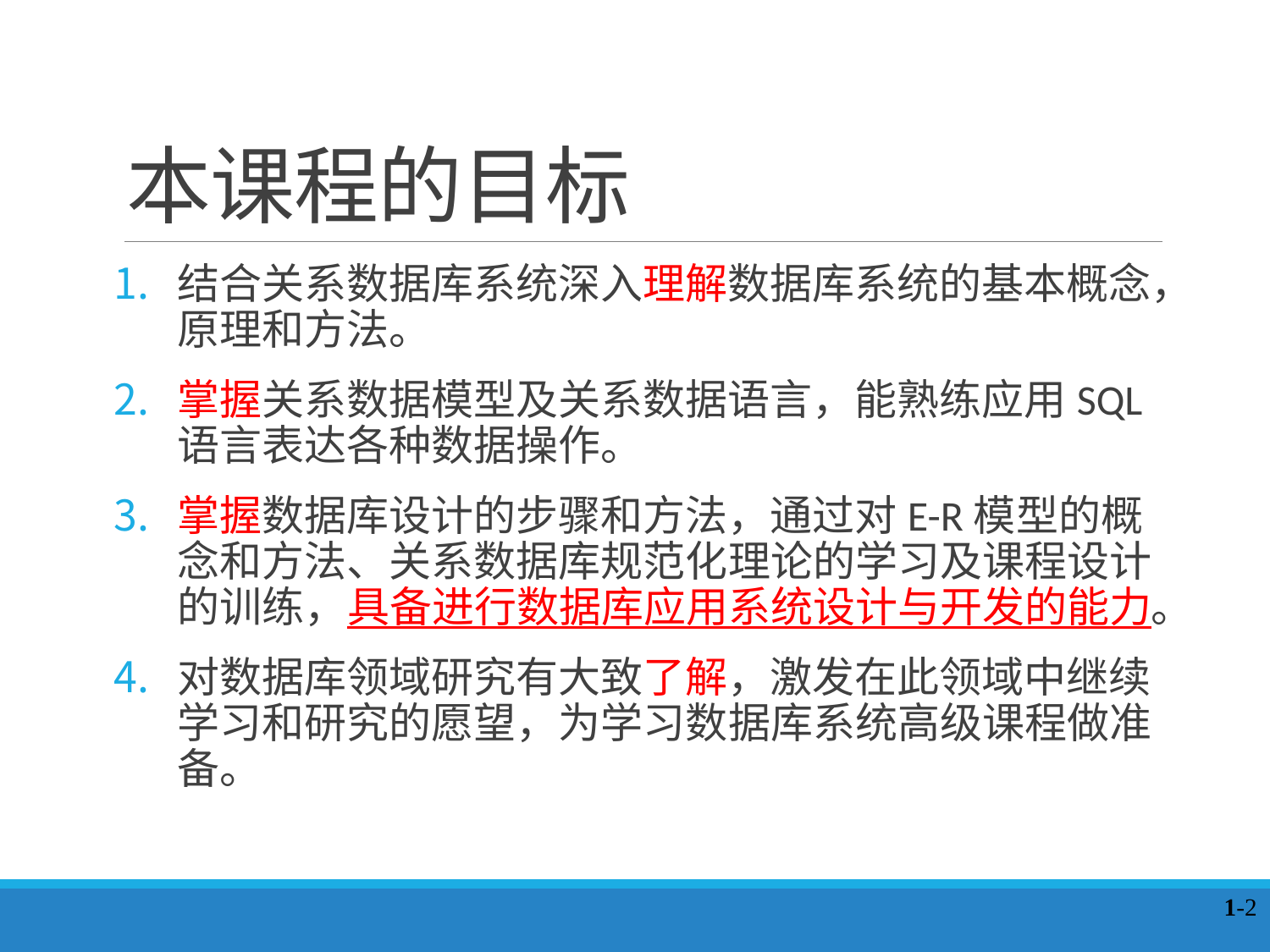

# 本课程的目标
结合关系数据库系统深入理解数据库系统的基本概念，原理和方法。
掌握关系数据模型及关系数据语言，能熟练应用SQL语言表达各种数据操作。
掌握数据库设计的步骤和方法，通过对E-R模型的概念和方法、关系数据库规范化理论的学习及课程设计的训练，具备进行数据库应用系统设计与开发的能力。
对数据库领域研究有大致了解，激发在此领域中继续学习和研究的愿望，为学习数据库系统高级课程做准备。

1-2